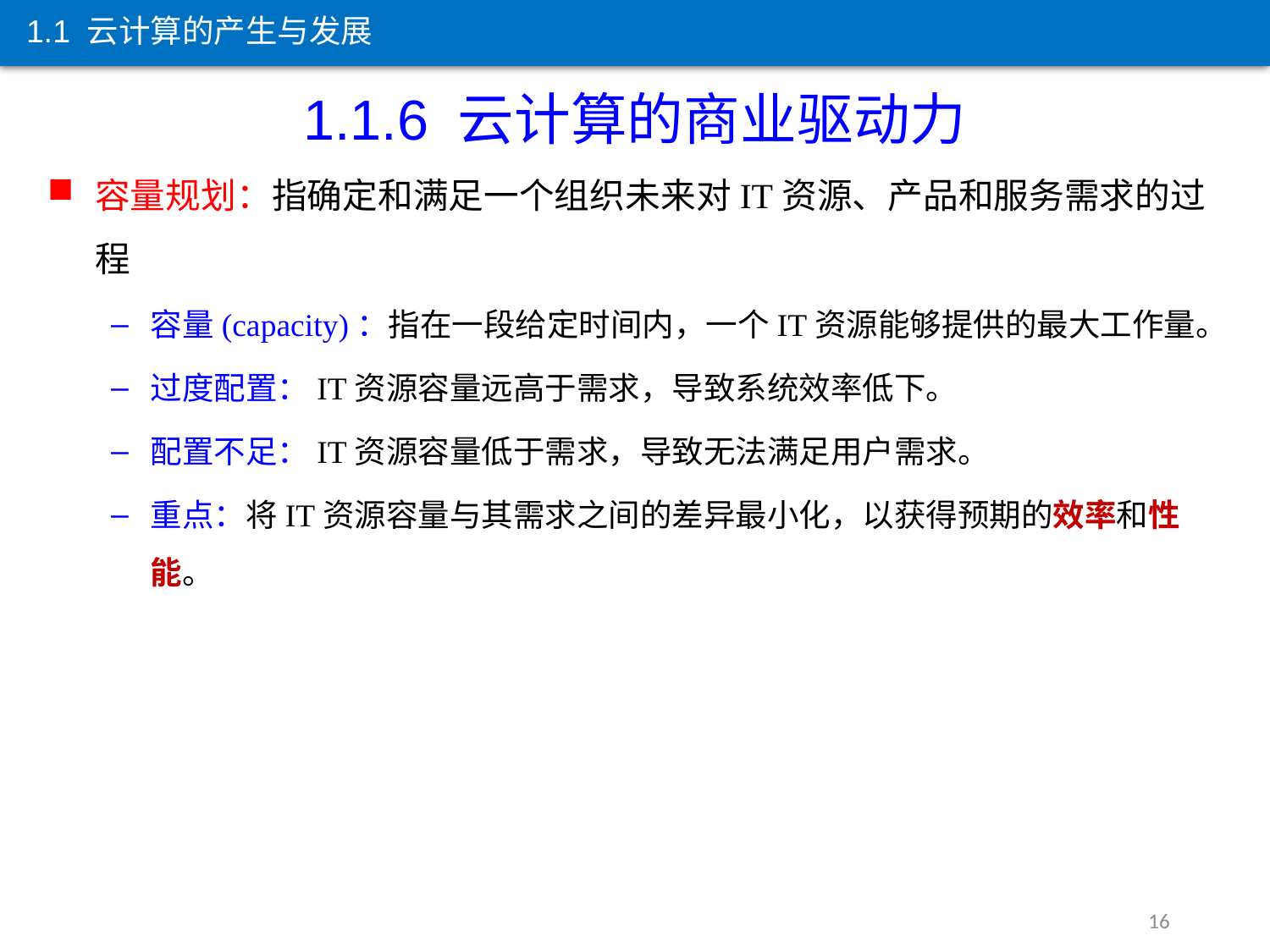

1.1 云计算的产生与发展
1.1.6 云计算的商业驱动力
容量规划：指确定和满足一个组织未来对IT资源、产品和服务需求的过程
容量(capacity)：指在一段给定时间内，一个IT资源能够提供的最大工作量。
过度配置：IT资源容量远高于需求，导致系统效率低下。
配置不足：IT资源容量低于需求，导致无法满足用户需求。
重点：将IT资源容量与其需求之间的差异最小化，以获得预期的效率和性能。
16